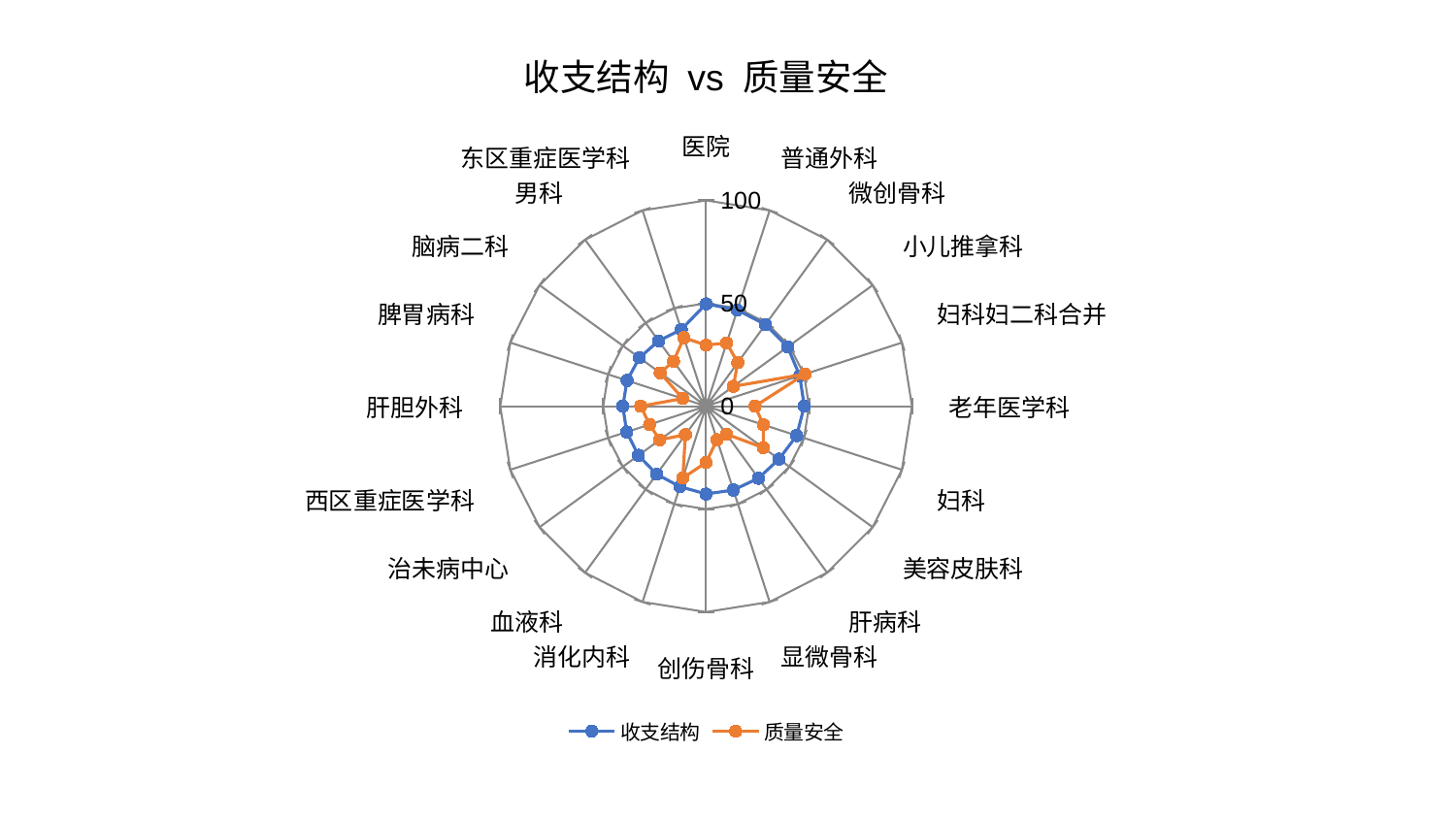

### Chart: 收支结构 vs 质量安全

| Category | 收支结构 | 质量安全 |
|---|---|---|
| 医院 | 49.70754660740682 | 29.656076414679877 |
| 普通外科 | 49.14595466342883 | 32.33048727657747 |
| 微创骨科 | 49.064422453234144 | 26.176324505900375 |
| 小儿推拿科 | 48.97461602851868 | 16.37983344585154 |
| 妇科妇二科合并 | 47.82397430504632 | 50.50771842951208 |
| 老年医学科 | 47.70661718899994 | 23.770352423381915 |
| 妇科 | 46.27910037867643 | 29.321482356856723 |
| 美容皮肤科 | 43.804394480565165 | 34.29766510739201 |
| 肝病科 | 43.2882901499196 | 16.82195071427524 |
| 显微骨科 | 42.82761339937723 | 17.165156467063603 |
| 创伤骨科 | 42.662205871426096 | 27.3903347083078 |
| 消化内科 | 41.110179421675966 | 36.73039834398852 |
| 血液科 | 40.8773099237419 | 17.10989213569949 |
| 治未病中心 | 40.65639845809217 | 27.883421562289307 |
| 西区重症医学科 | 40.55984240771452 | 28.869901175512176 |
| 肝胆外科 | 40.45796601295078 | 31.777852258321268 |
| 脾胃病科 | 40.380802750567725 | 11.95235514547007 |
| 脑病二科 | 40.06502433385143 | 27.54847904551325 |
| 男科 | 39.232574436703004 | 26.98695994904285 |
| 东区重症医学科 | 39.141001904058534 | 34.96938605359185 |
24